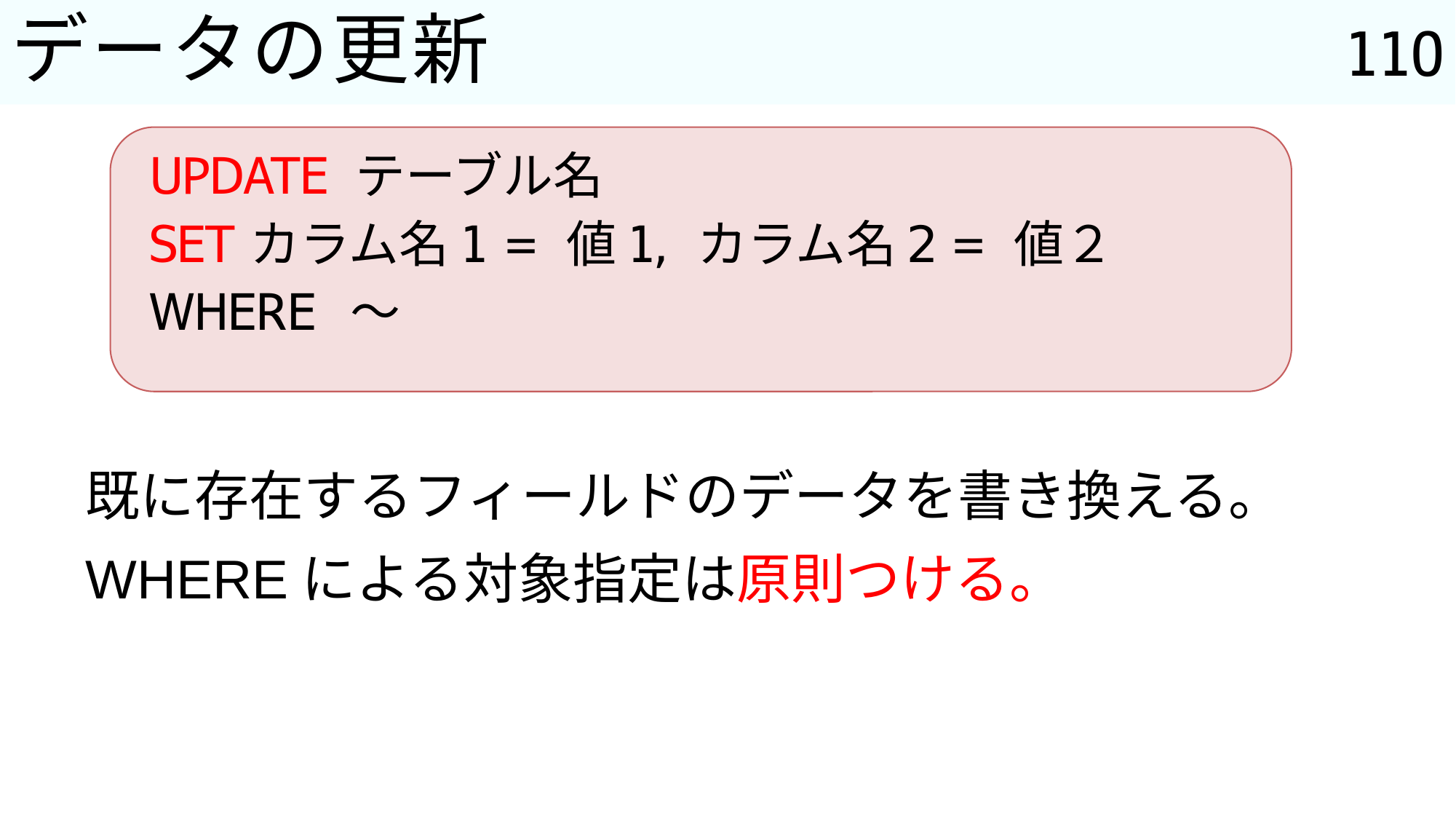

110
# データの更新

UPDATE テーブル名
SET		カラム名1 = 値1, カラム名2 = 値２
WHERE	～
既に存在するフィールドのデータを書き換える。
WHEREによる対象指定は原則つける。